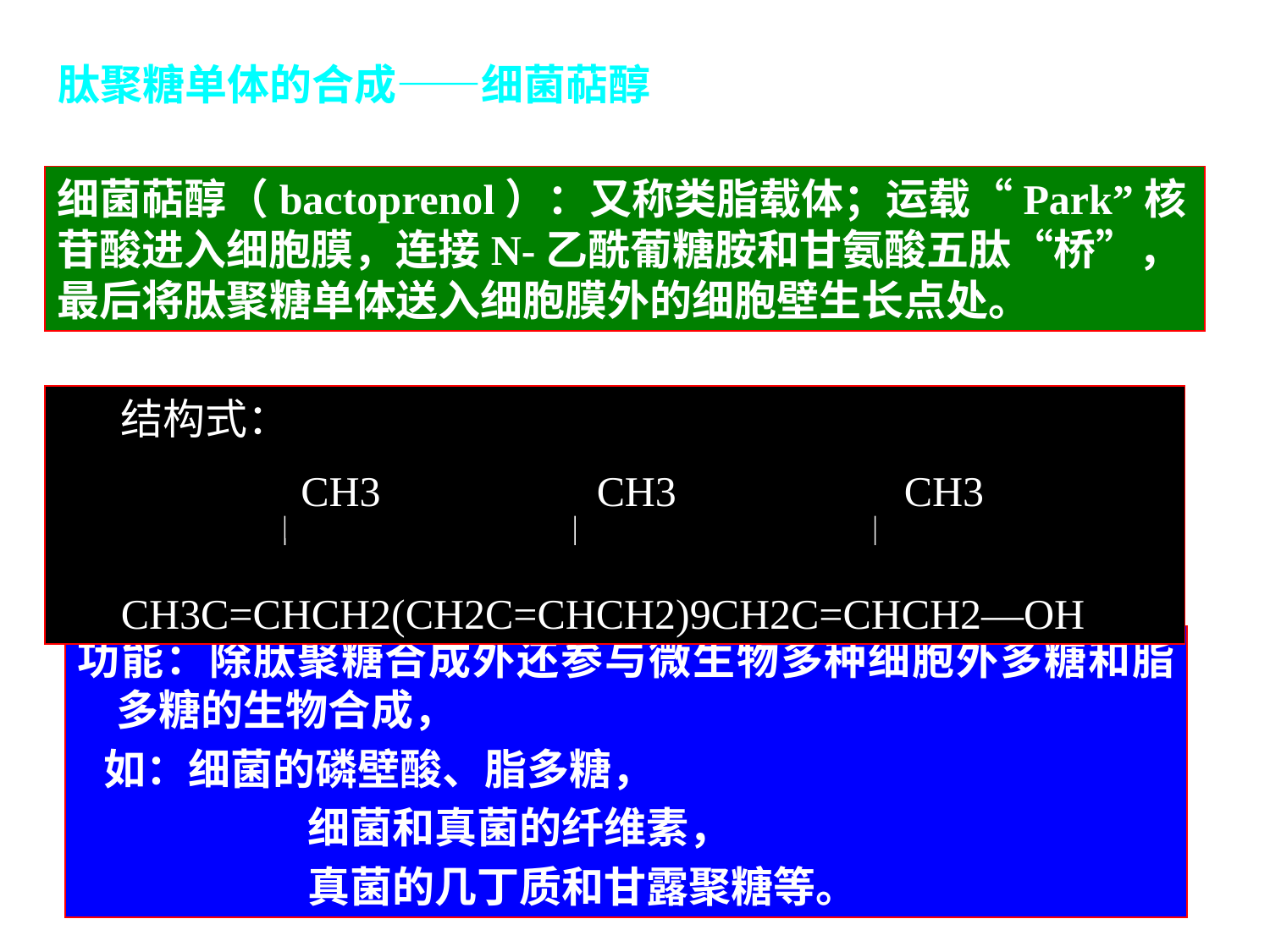

# 肽聚糖单体的合成——细菌萜醇
细菌萜醇（bactoprenol）：又称类脂载体；运载“Park”核苷酸进入细胞膜，连接N-乙酰葡糖胺和甘氨酸五肽“桥”，最后将肽聚糖单体送入细胞膜外的细胞壁生长点处。
结构式：
	     CH3	　　CH3	              CH3
	CH3C=CHCH2(CH2C=CHCH2)9CH2C=CHCH2―OH

功能：除肽聚糖合成外还参与微生物多种细胞外多糖和脂多糖的生物合成，
如：细菌的磷壁酸、脂多糖，
		 细菌和真菌的纤维素，
		 真菌的几丁质和甘露聚糖等。